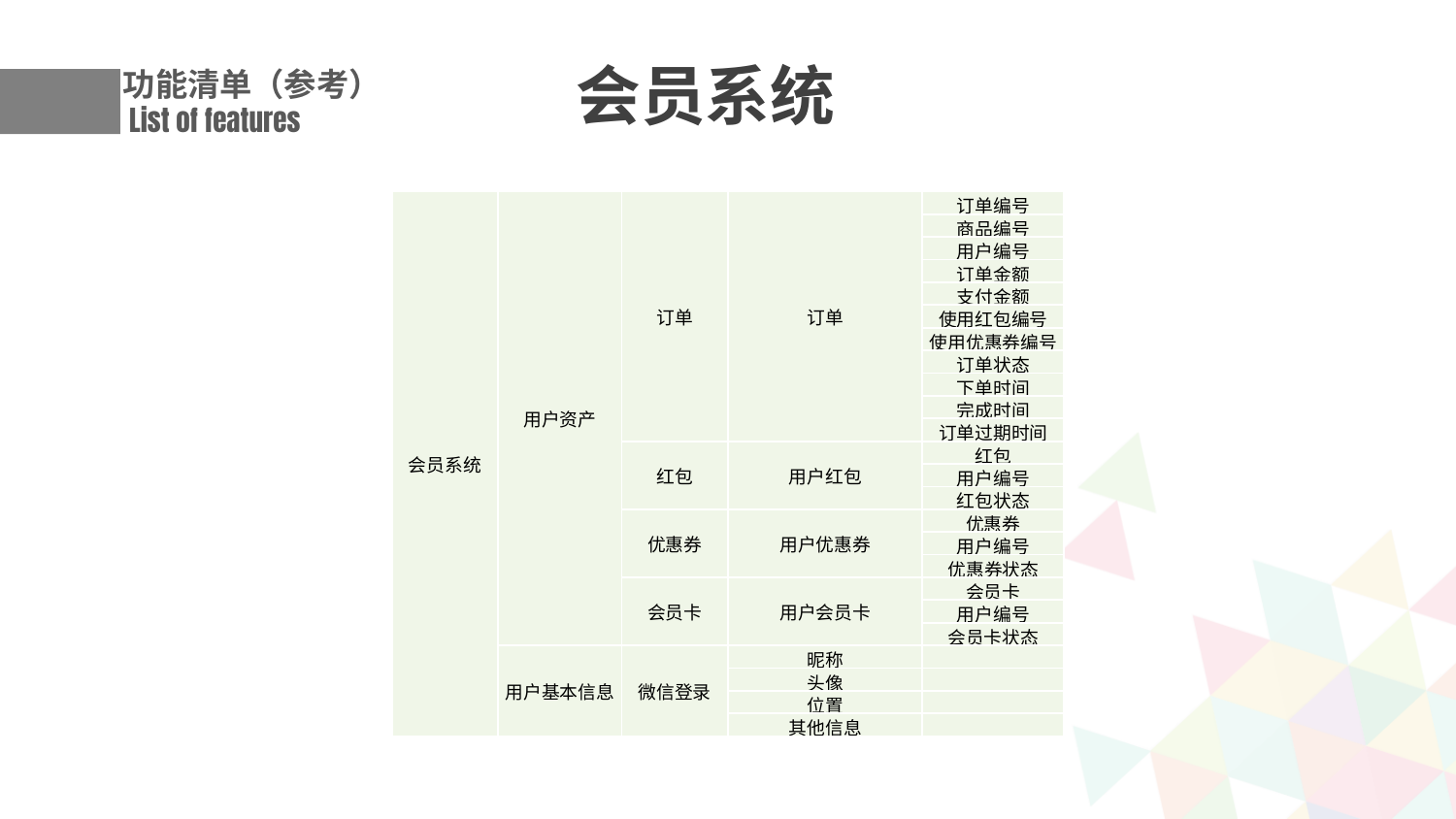

会员系统
功能清单（参考）

List of features
| 会员系统 | 用户资产 | 订单 | 订单 | 订单编号 |
| --- | --- | --- | --- | --- |
|  |  |  |  | 商品编号 |
|  |  |  |  | 用户编号 |
|  |  |  |  | 订单金额 |
|  |  |  |  | 支付金额 |
|  |  |  |  | 使用红包编号 |
|  |  |  |  | 使用优惠券编号 |
|  |  |  |  | 订单状态 |
|  |  |  |  | 下单时间 |
|  |  |  |  | 完成时间 |
|  |  |  |  | 订单过期时间 |
|  |  | 红包 | 用户红包 | 红包 |
|  |  |  |  | 用户编号 |
|  |  |  |  | 红包状态 |
|  |  | 优惠券 | 用户优惠券 | 优惠券 |
|  |  |  |  | 用户编号 |
|  |  |  |  | 优惠券状态 |
|  |  | 会员卡 | 用户会员卡 | 会员卡 |
|  |  |  |  | 用户编号 |
|  |  |  |  | 会员卡状态 |
|  | 用户基本信息 | 微信登录 | 昵称 |  |
|  |  |  | 头像 |  |
|  |  |  | 位置 |  |
|  |  |  | 其他信息 |  |